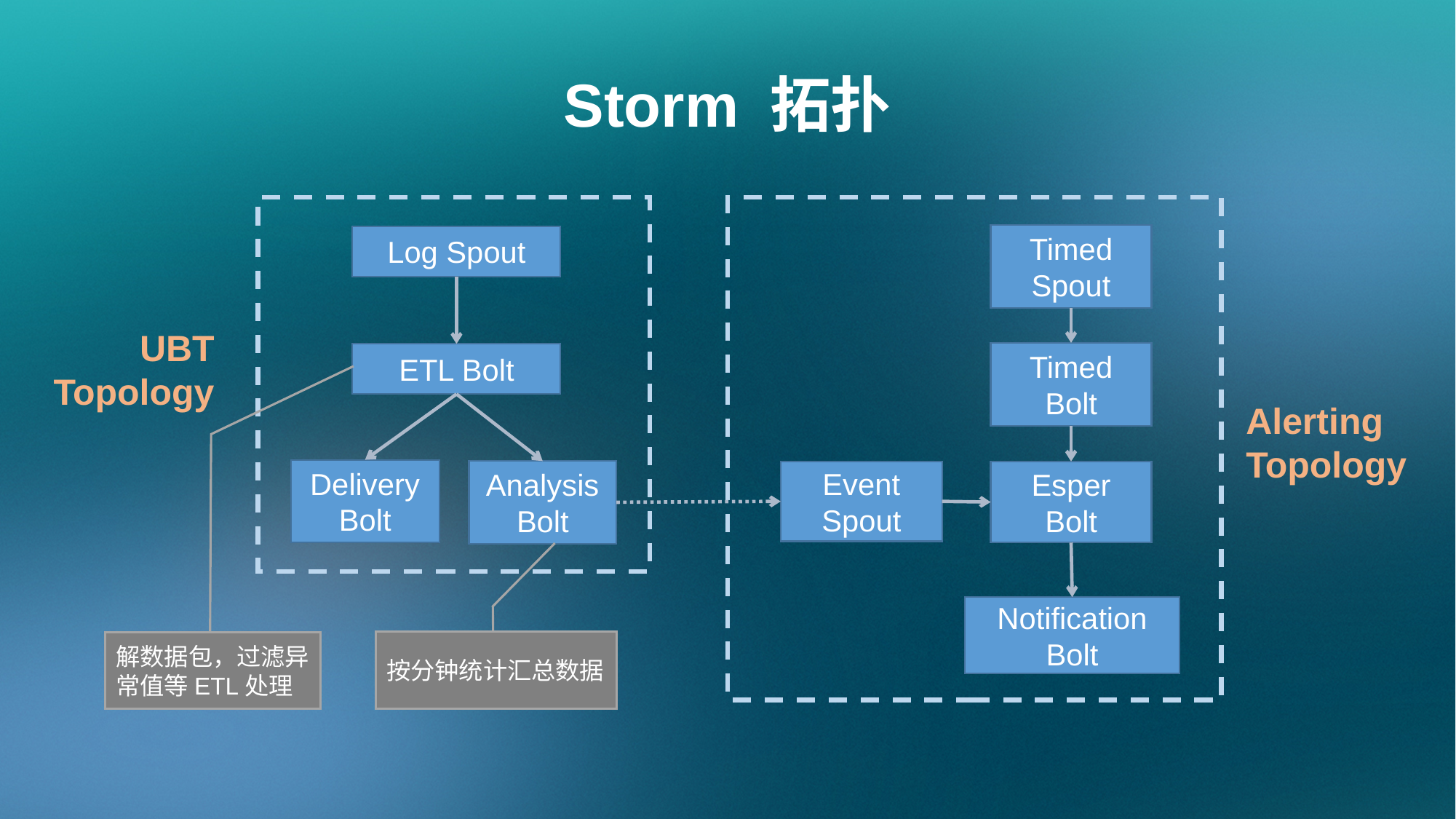

Storm 拓扑

Timed Spout
Log Spout
UBT Topology
Timed Bolt
ETL Bolt
Alerting
Topology
Delivery Bolt
Analysis Bolt
Esper Bolt
Event Spout
Notification Bolt
按分钟统计汇总数据
解数据包，过滤异常值等ETL处理